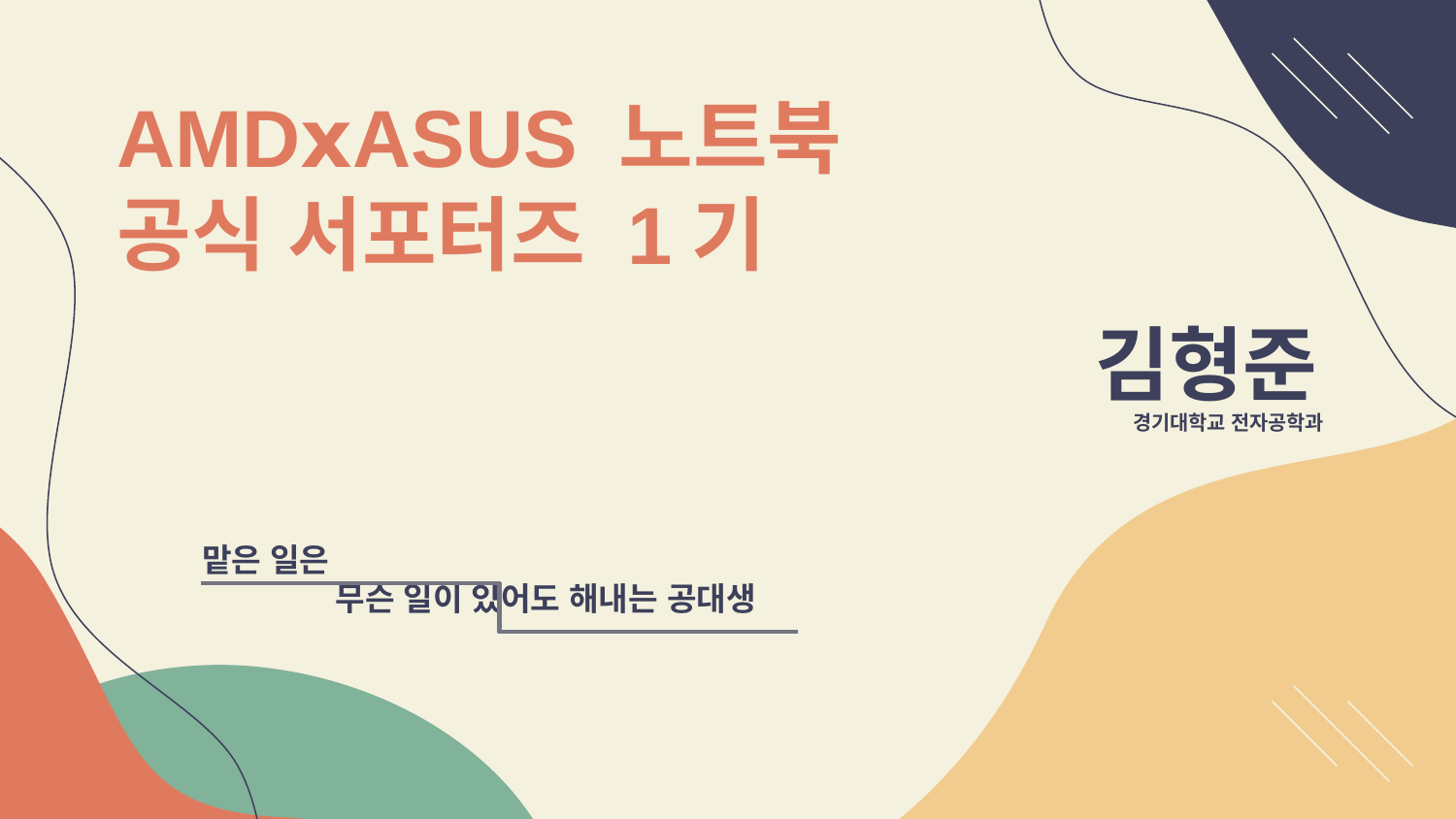

# AMDⅹASUS 노트북 공식 서포터즈 1기
김형준
      경기대학교 전자공학과
맡은 일은
              무슨 일이 있어도 해내는 공대생